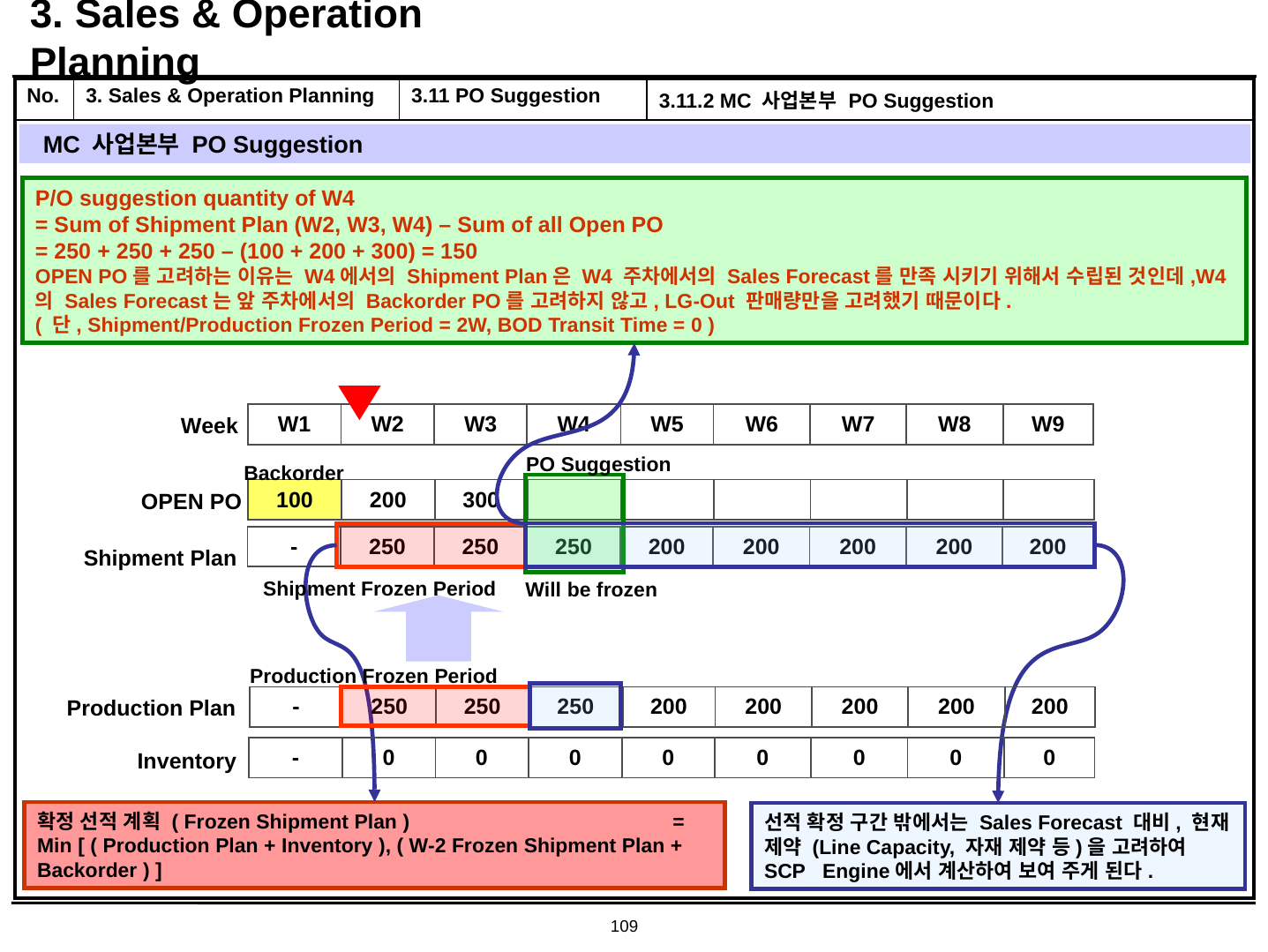

# 3. Sales & Operation Planning
| No. | 3. Sales & Operation Planning | 3.11 PO Suggestion | 3.11.2 MC 사업본부 PO Suggestion |
| --- | --- | --- | --- |
|  |  |  |  |
MC 사업본부 PO Suggestion
P/O suggestion quantity of W4
= Sum of Shipment Plan (W2, W3, W4) – Sum of all Open PO
= 250 + 250 + 250 – (100 + 200 + 300) = 150
OPEN PO를 고려하는 이유는 W4에서의 Shipment Plan은 W4 주차에서의 Sales Forecast를 만족 시키기 위해서 수립된 것인데,W4의 Sales Forecast는 앞 주차에서의 Backorder PO를 고려하지 않고, LG-Out 판매량만을 고려했기 때문이다.                                       ( 단, Shipment/Production Frozen Period = 2W, BOD Transit Time = 0 )

| W1 | W2 | W3 | W4 | W5 | W6 | W7 | W8 | W9 |
| --- | --- | --- | --- | --- | --- | --- | --- | --- |
Week
PO Suggestion
Backorder

| 100 | 200 | 300 |  |  |  |  |  |  |
| --- | --- | --- | --- | --- | --- | --- | --- | --- |
OPEN PO

| - | 250 | 250 | 250 | 200 | 200 | 200 | 200 | 200 |
| --- | --- | --- | --- | --- | --- | --- | --- | --- |
Shipment Plan
Shipment Frozen Period
Will be frozen

Production Frozen Period

Production Plan
| - | 250 | 250 | 250 | 200 | 200 | 200 | 200 | 200 |
| --- | --- | --- | --- | --- | --- | --- | --- | --- |

| - | 0 | 0 | 0 | 0 | 0 | 0 | 0 | 0 |
| --- | --- | --- | --- | --- | --- | --- | --- | --- |
Inventory
선적 확정 구간 밖에서는 Sales Forecast 대비, 현재 제약 (Line Capacity, 자재 제약 등)을 고려하여 SCP   Engine에서 계산하여 보여 주게 된다.
확정 선적 계획 ( Frozen Shipment Plan )                                              = Min [ ( Production Plan + Inventory ), ( W-2 Frozen Shipment Plan + Backorder ) ]
109